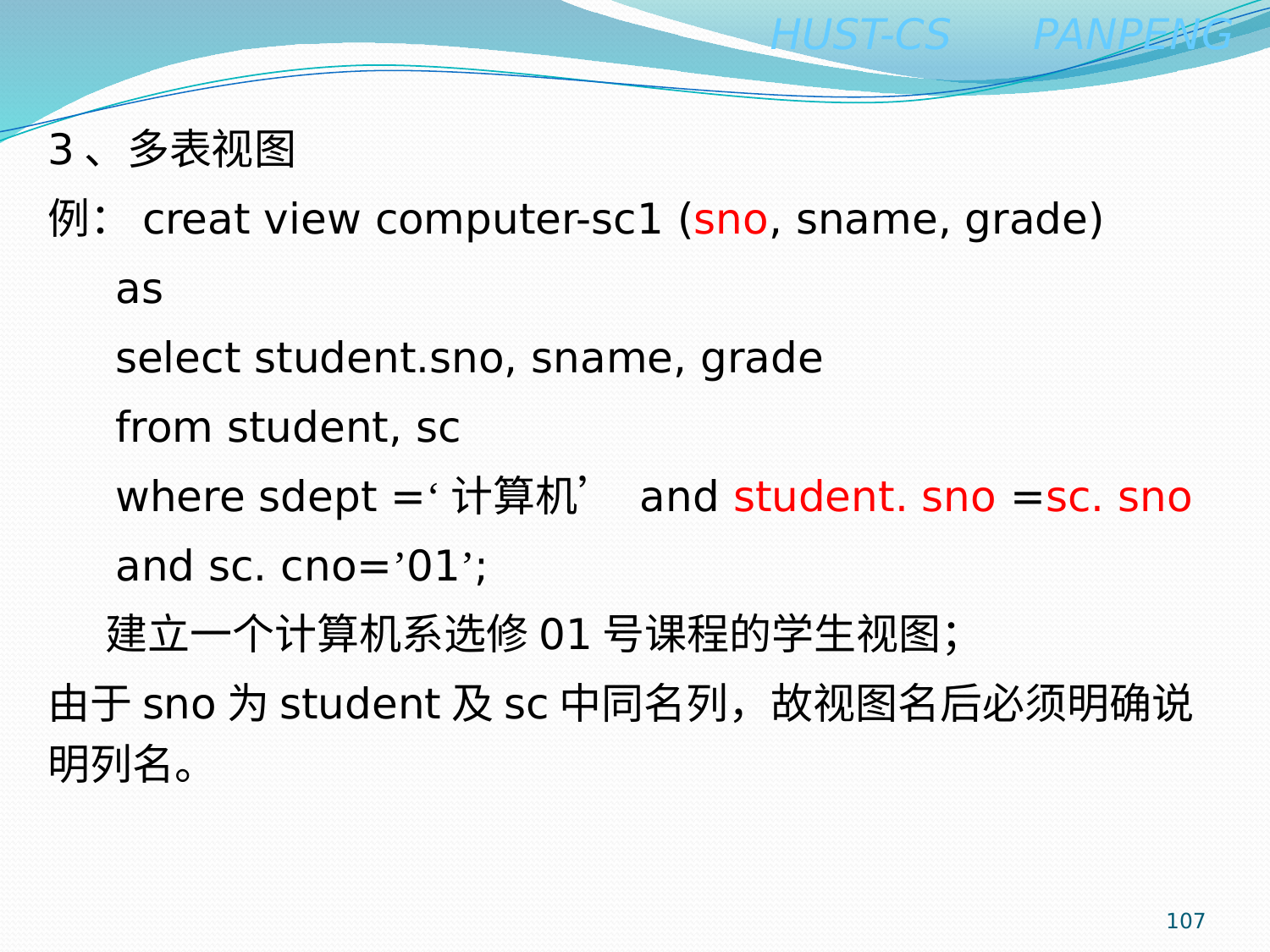

3、多表视图
例：creat view computer-sc1 (sno, sname, grade)
     as
     select student.sno, sname, grade
     from student, sc
     where sdept =‘计算机’ and student. sno =sc. sno
     and sc. cno=’01’;
     建立一个计算机系选修01号课程的学生视图；
由于sno为student及sc中同名列，故视图名后必须明确说明列名。
107